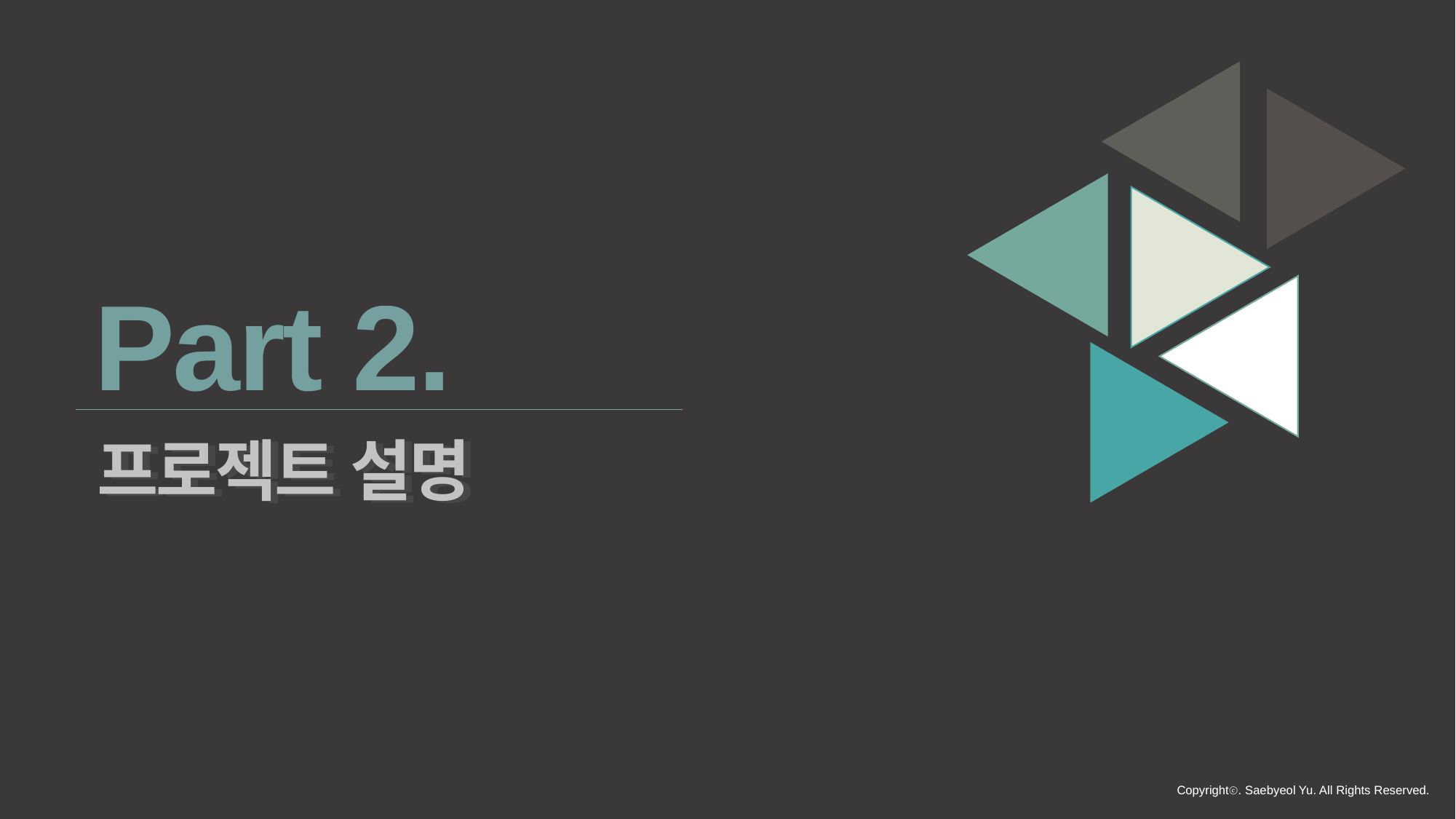

Part 2.
프로젝트 설명
프로젝트 설명
Copyrightⓒ. Saebyeol Yu. All Rights Reserved.